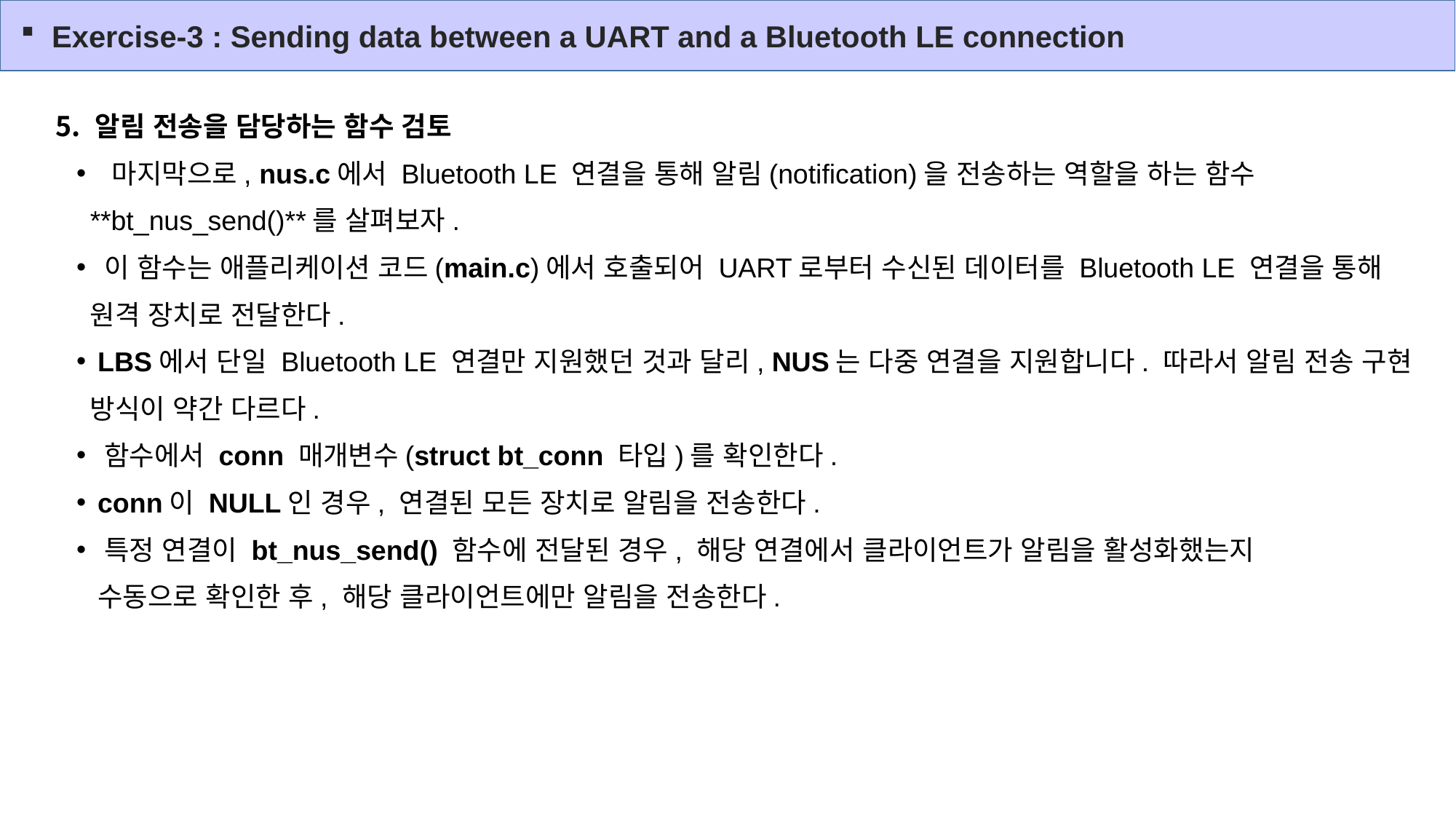

Exercise-3 : Sending data between a UART and a Bluetooth LE connection
 알림 전송을 담당하는 함수 검토
  마지막으로, nus.c에서 Bluetooth LE 연결을 통해 알림(notification)을 전송하는 역할을 하는 함수 **bt_nus_send()**를 살펴보자.
 이 함수는 애플리케이션 코드(main.c)에서 호출되어 UART로부터 수신된 데이터를 Bluetooth LE 연결을 통해  원격 장치로 전달한다.
 LBS에서 단일 Bluetooth LE 연결만 지원했던 것과 달리, NUS는 다중 연결을 지원합니다. 따라서 알림 전송 구현 방식이 약간 다르다.
 함수에서 conn 매개변수(struct bt_conn 타입)를 확인한다.
 conn이 NULL인 경우, 연결된 모든 장치로 알림을 전송한다.
 특정 연결이 bt_nus_send() 함수에 전달된 경우, 해당 연결에서 클라이언트가 알림을 활성화했는지
 수동으로 확인한 후, 해당 클라이언트에만 알림을 전송한다.